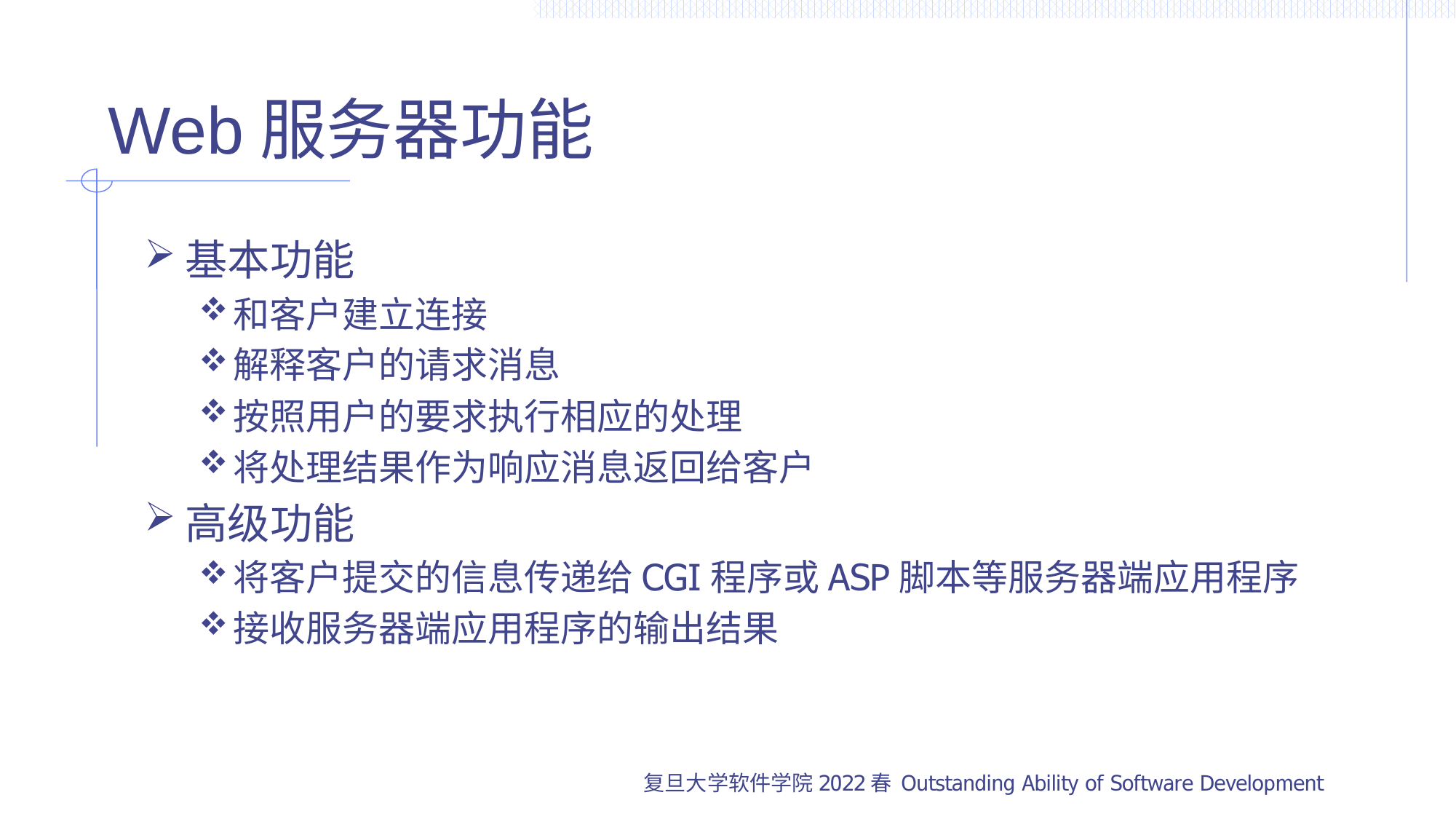

# Web服务器功能
基本功能
和客户建立连接
解释客户的请求消息
按照用户的要求执行相应的处理
将处理结果作为响应消息返回给客户
高级功能
将客户提交的信息传递给CGI程序或ASP脚本等服务器端应用程序
接收服务器端应用程序的输出结果